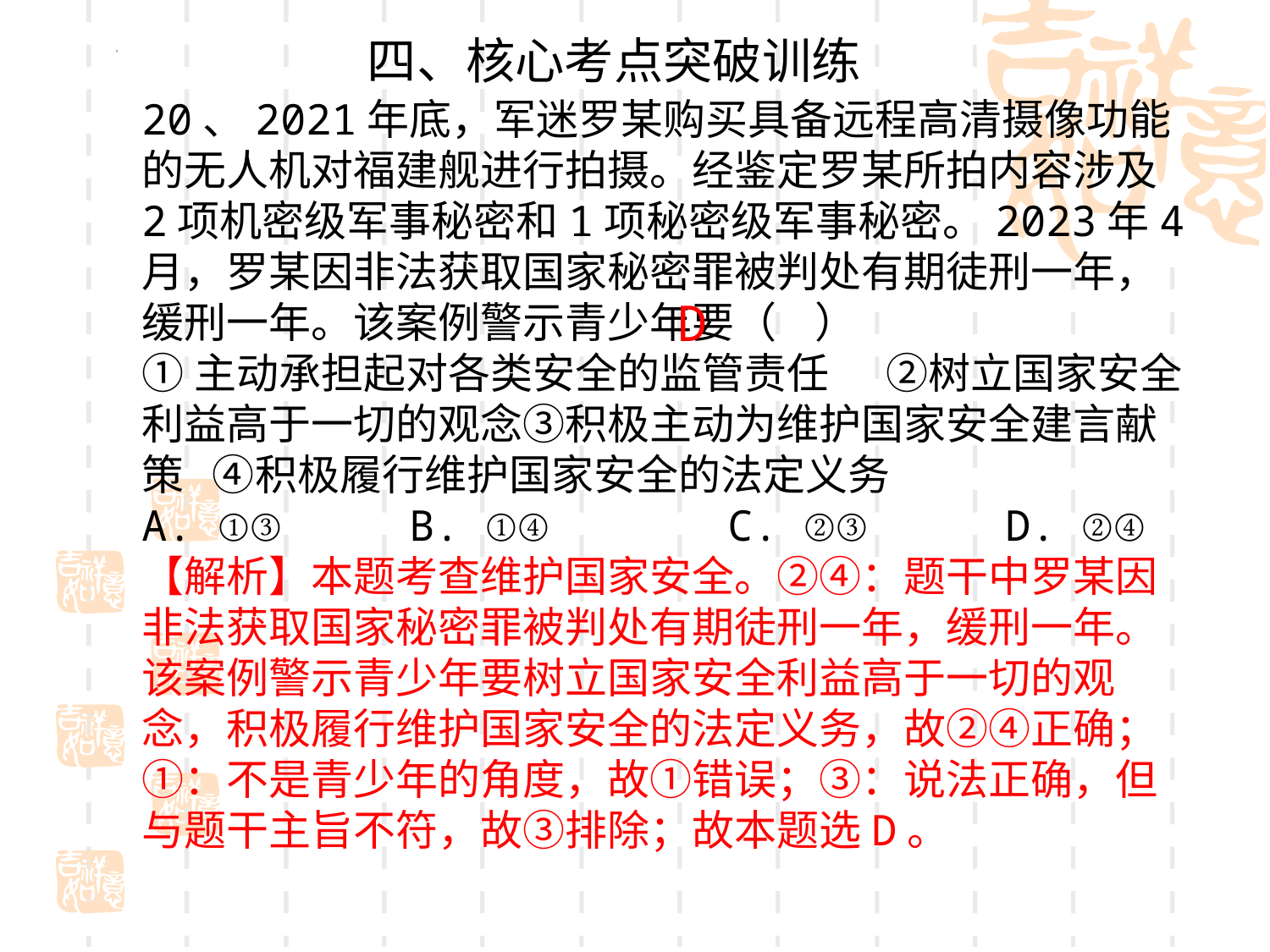

四、核心考点突破训练
20、2021年底，军迷罗某购买具备远程高清摄像功能的无人机对福建舰进行拍摄。经鉴定罗某所拍内容涉及2项机密级军事秘密和1项秘密级军事秘密。2023年4月，罗某因非法获取国家秘密罪被判处有期徒刑一年，缓刑一年。该案例警示青少年要（    ）
①主动承担起对各类安全的监管责任      ②树立国家安全利益高于一切的观念③积极主动为维护国家安全建言献策   ④积极履行维护国家安全的法定义务
A. ①③     B. ①④       C. ②③	    D. ②④
【解析】本题考查维护国家安全。②④：题干中罗某因非法获取国家秘密罪被判处有期徒刑一年，缓刑一年。该案例警示青少年要树立国家安全利益高于一切的观念，积极履行维护国家安全的法定义务，故②④正确；①：不是青少年的角度，故①错误；③：说法正确，但与题干主旨不符，故③排除；故本题选D。
D